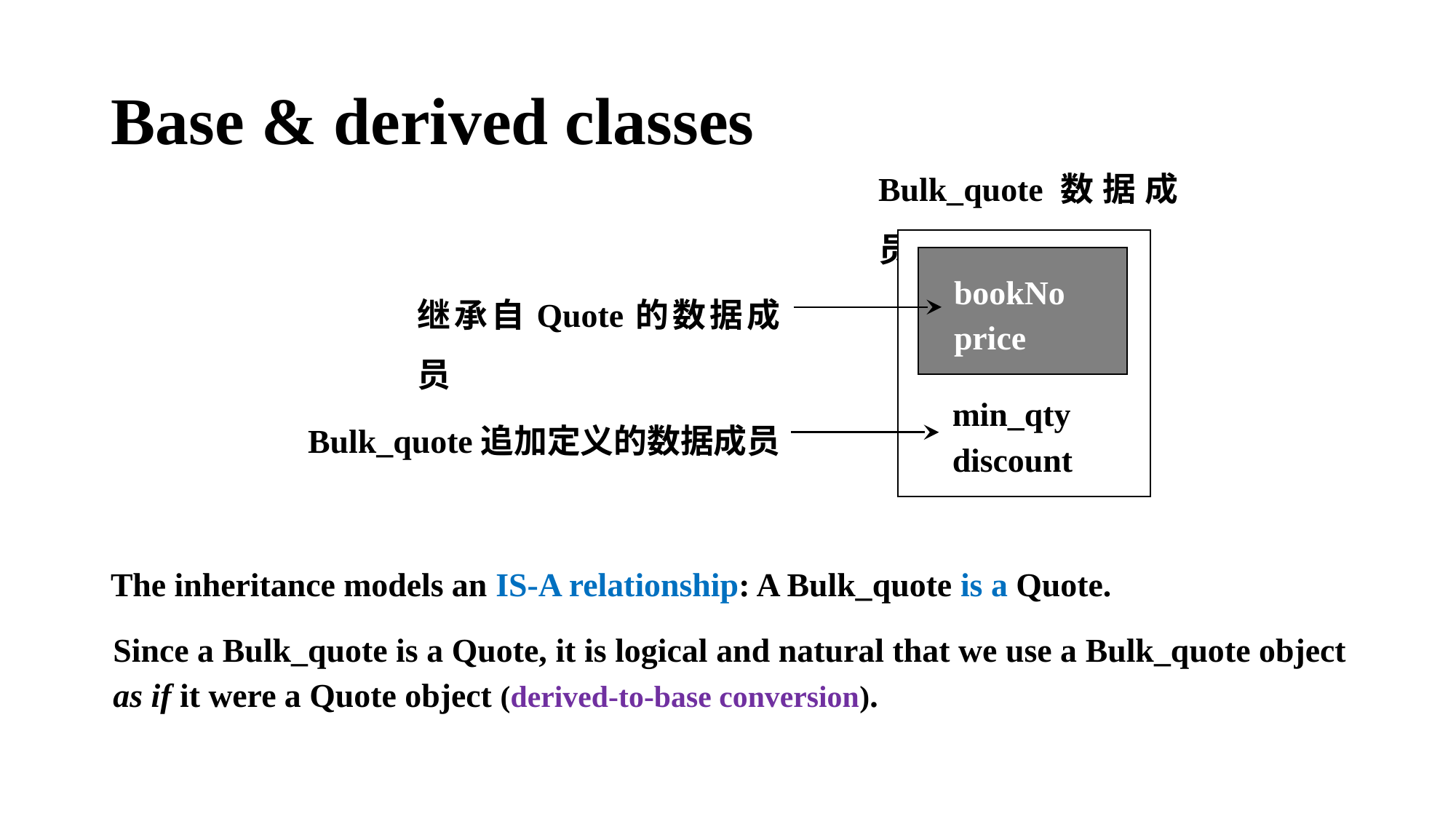

# Base & derived classes
Bulk_quote数据成员
   bookNo
   price
   bookNo
   price
   min_qty
   discount
继承自Quote的数据成员
Bulk_quote追加定义的数据成员
The inheritance models an IS-A relationship: A Bulk_quote is a Quote.
Since a Bulk_quote is a Quote, it is logical and natural that we use a Bulk_quote object as if it were a Quote object (derived-to-base conversion).